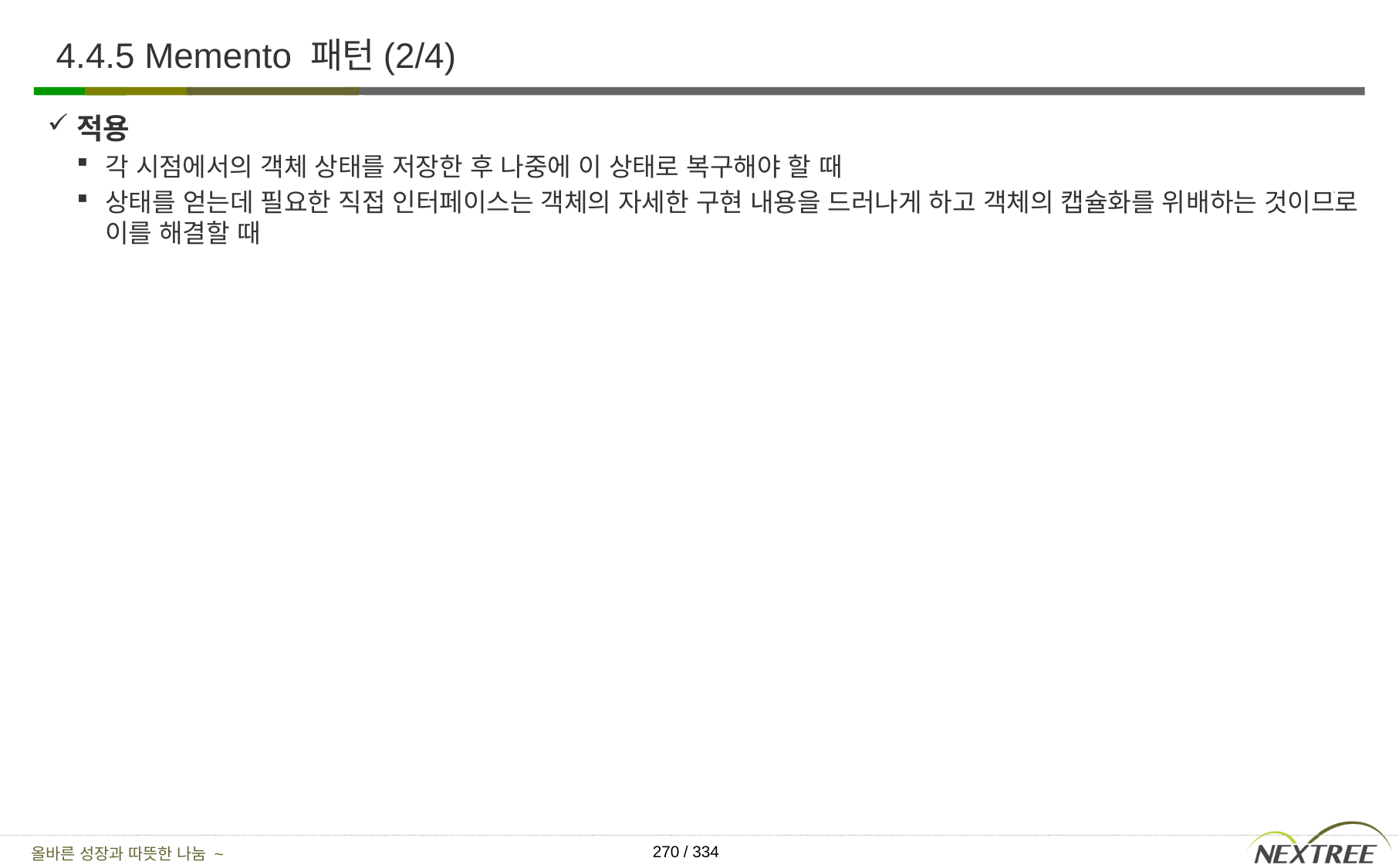

# 4.4.5 Memento 패턴(2/4)
적용
각 시점에서의 객체 상태를 저장한 후 나중에 이 상태로 복구해야 할 때
상태를 얻는데 필요한 직접 인터페이스는 객체의 자세한 구현 내용을 드러나게 하고 객체의 캡슐화를 위배하는 것이므로 이를 해결할 때